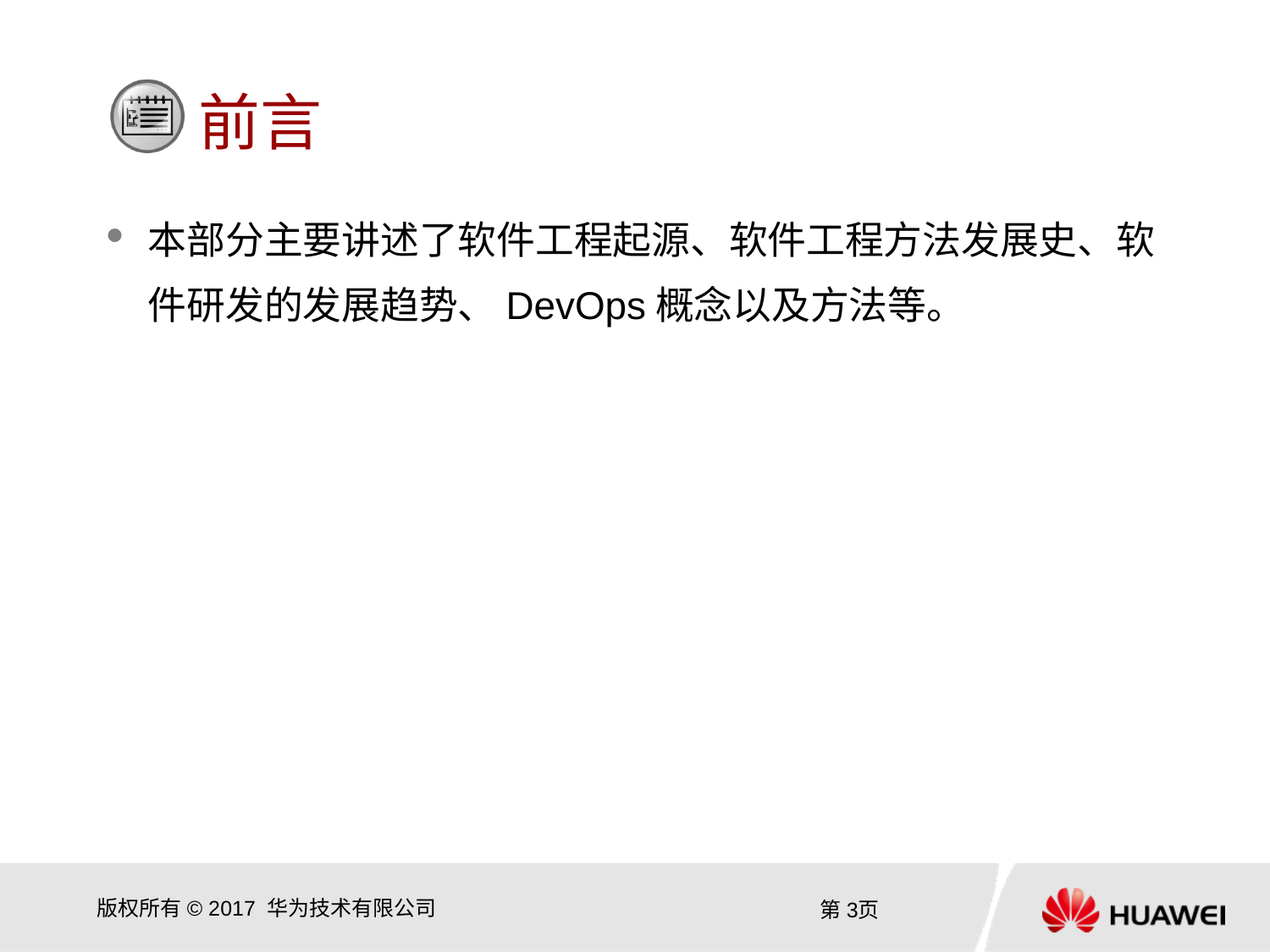

本部分主要讲述了软件工程起源、软件工程方法发展史、软件研发的发展趋势、DevOps概念以及方法等。